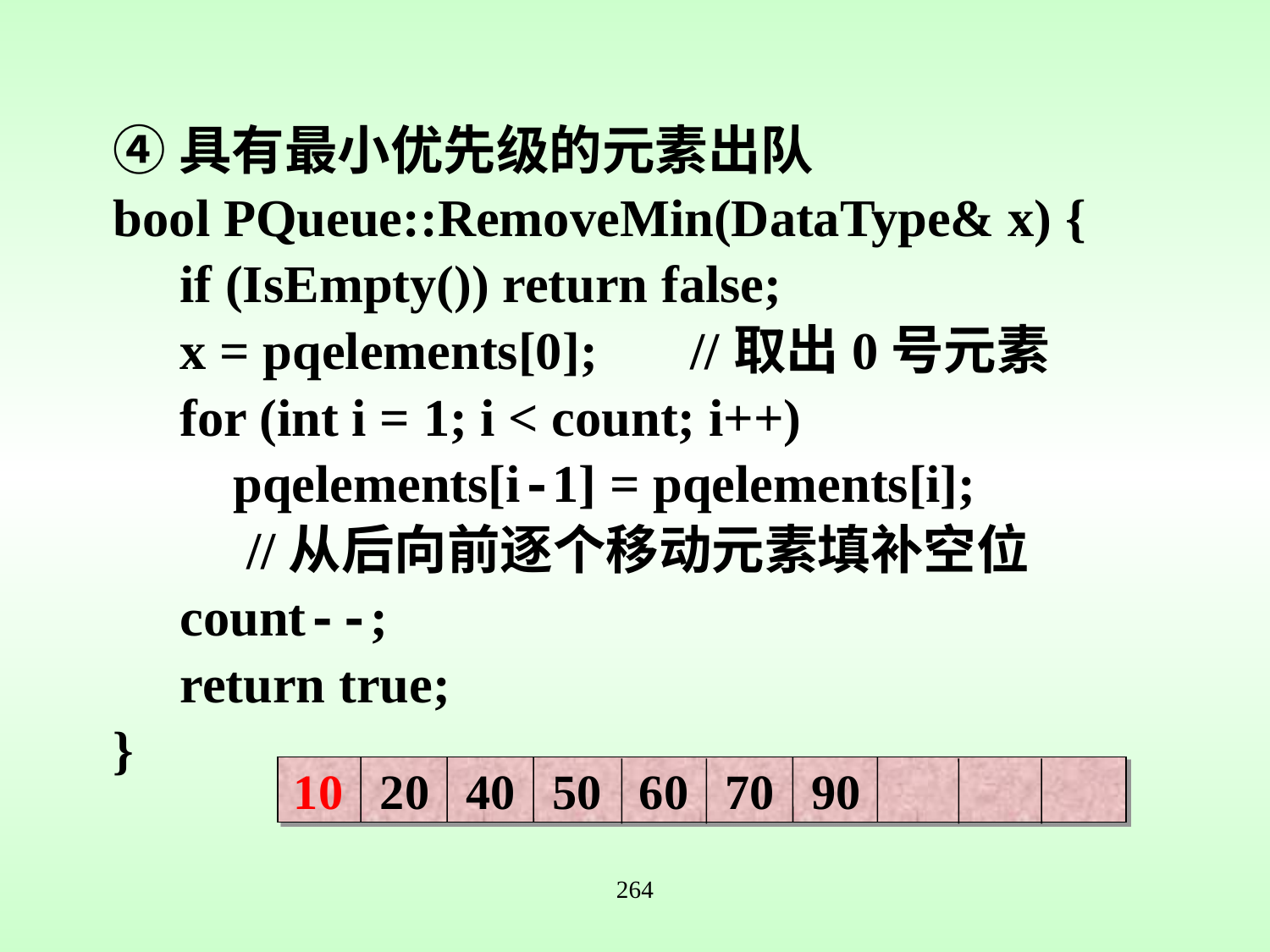

④具有最小优先级的元素出队
bool PQueue::RemoveMin(DataType& x) {
     if (IsEmpty()) return false;
     x = pqelements[0];       //取出0号元素
     for (int i = 1; i < count; i++)
         pqelements[i-1] = pqelements[i];
          //从后向前逐个移动元素填补空位
     count--;
     return true;
}
10   20   40   50   60   70   90

264